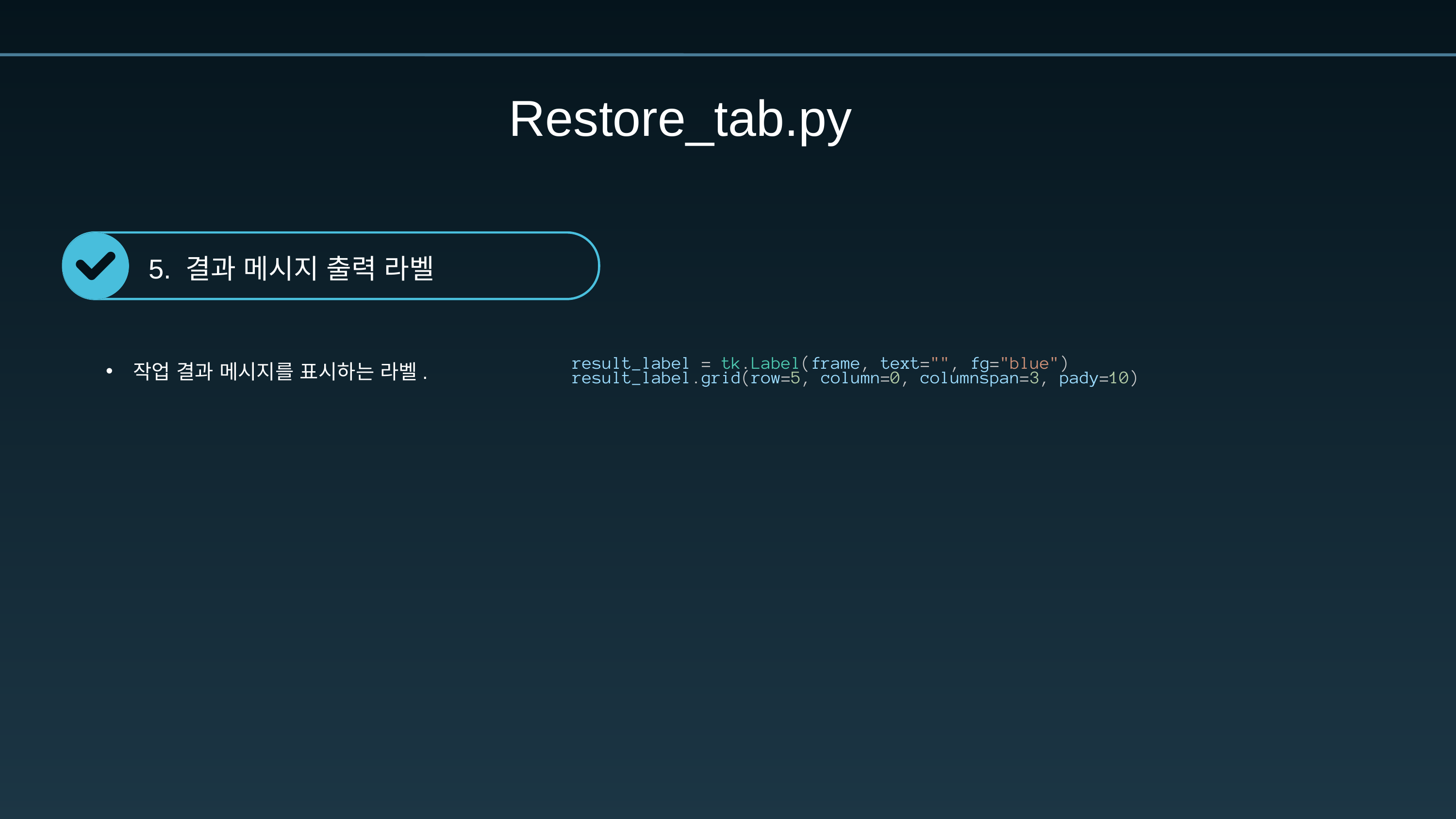

Restore_tab.py

5. 결과 메시지 출력 라벨
작업 결과 메시지를 표시하는 라벨.
result_label = tk.Label(frame, text="", fg="blue")
result_label.grid(row=5, column=0, columnspan=3, pady=10)